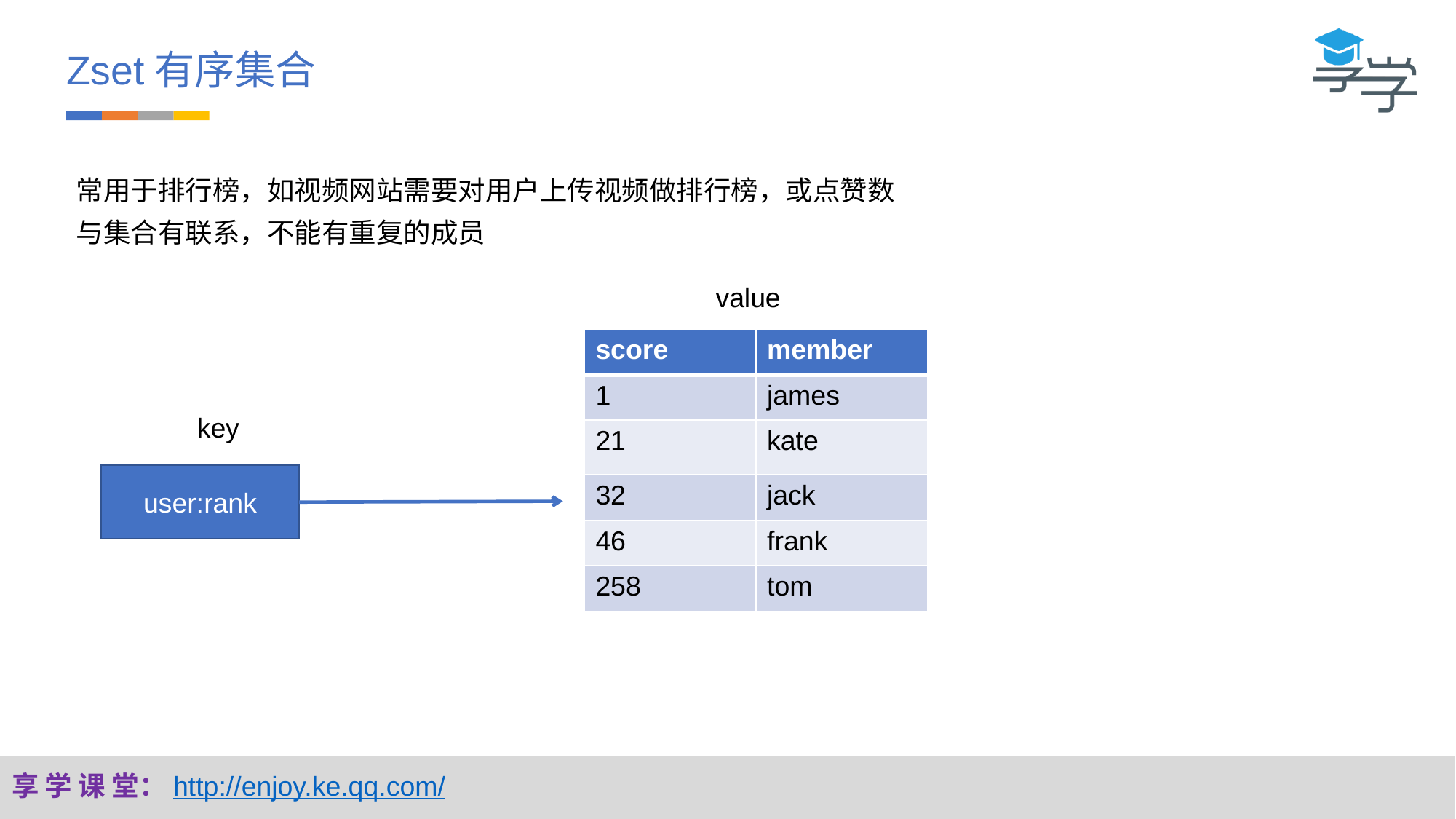

Zset有序集合

常用于排行榜，如视频网站需要对用户上传视频做排行榜，或点赞数
与集合有联系，不能有重复的成员
value
| score | member |
| --- | --- |
| 1 | james |
| 21 | kate |
| 32 | jack |
| 46 | frank |
| 258 | tom |
key
user:rank